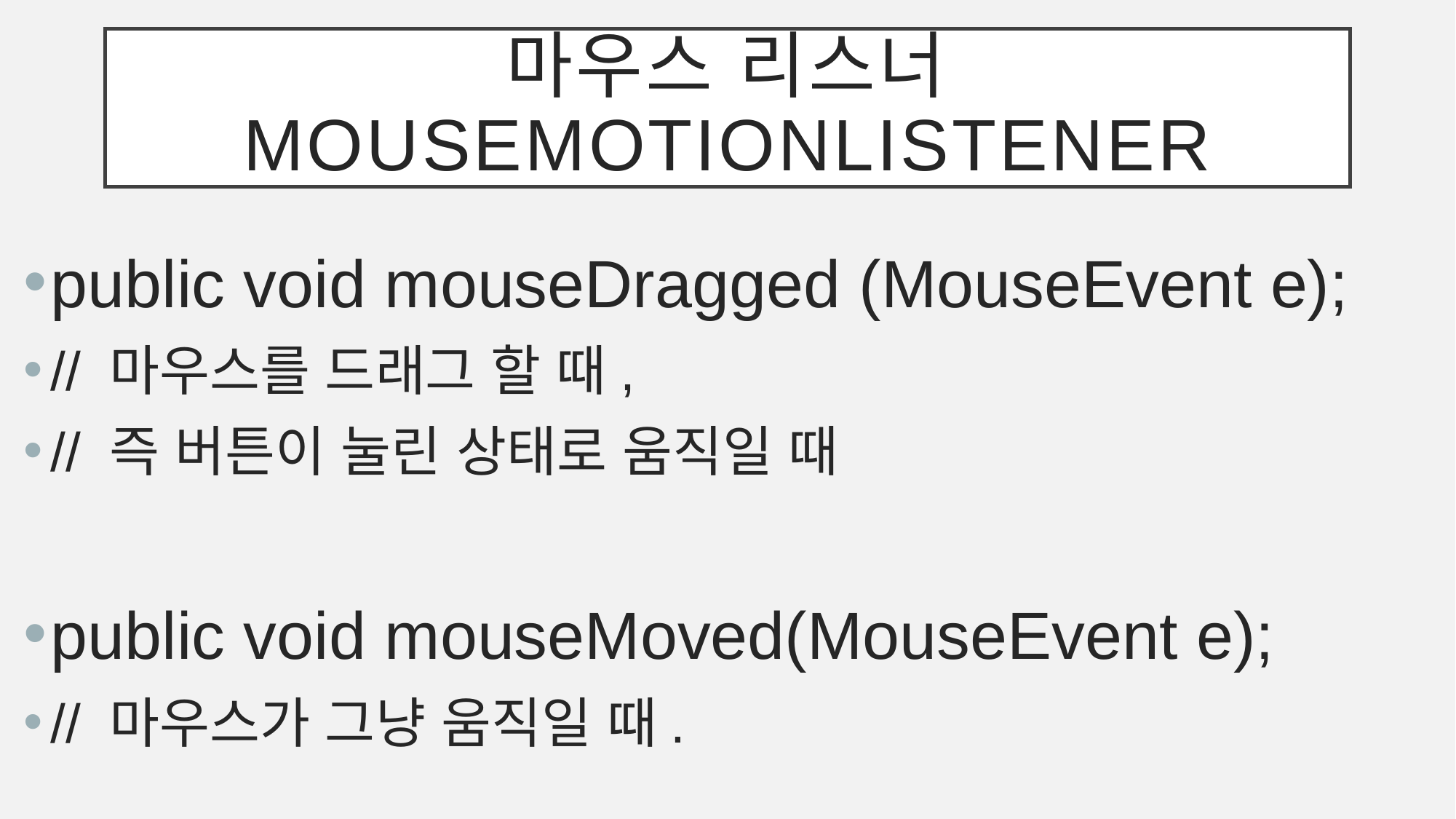

# 마우스 리스너 MouseMotionListener
public void mouseDragged (MouseEvent e);
// 마우스를 드래그 할 때,
// 즉 버튼이 눌린 상태로 움직일 때

public void mouseMoved(MouseEvent e);
// 마우스가 그냥 움직일 때.